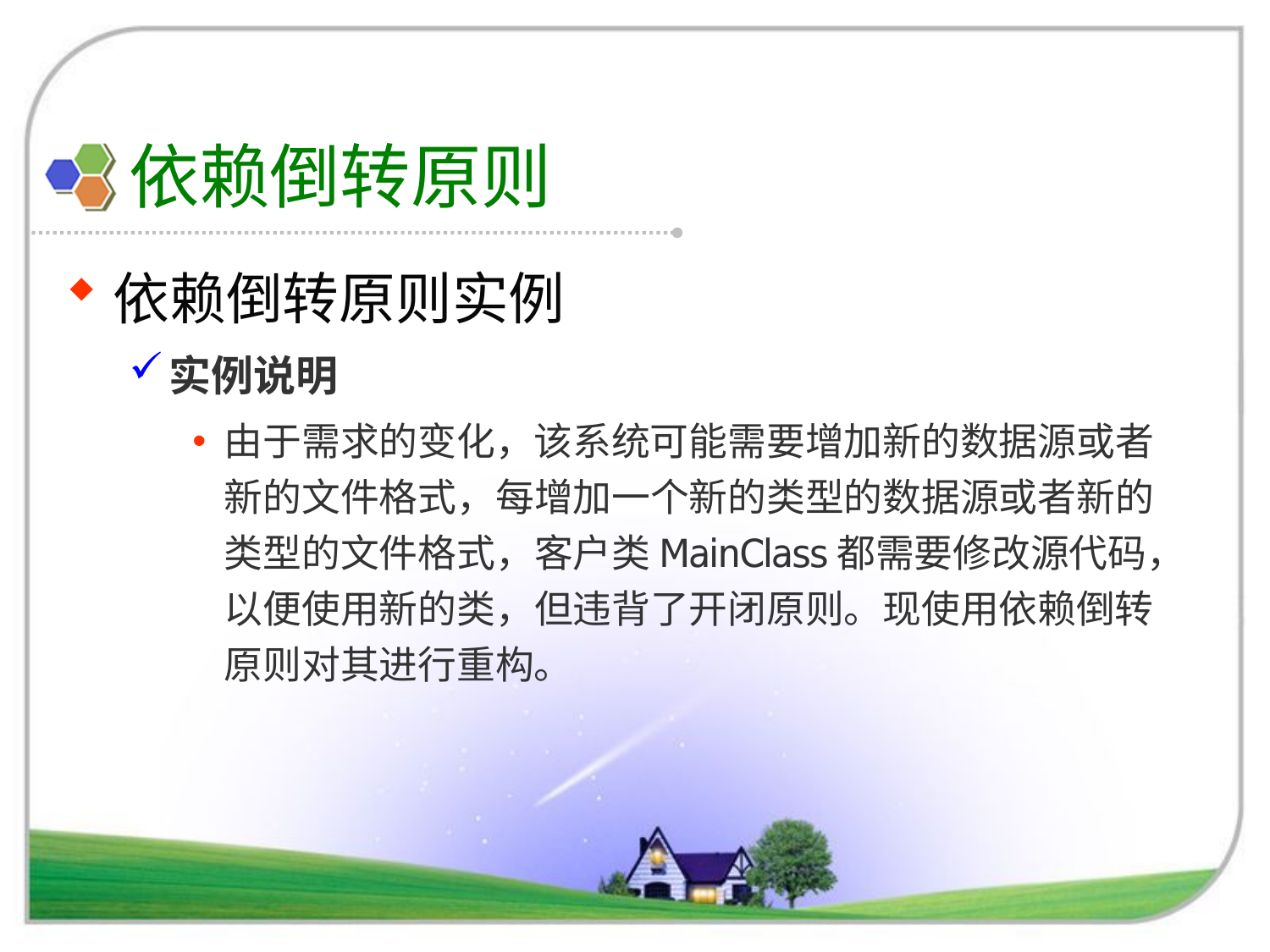

# 依赖倒转原则
依赖倒转原则实例
实例说明
由于需求的变化，该系统可能需要增加新的数据源或者新的文件格式，每增加一个新的类型的数据源或者新的类型的文件格式，客户类MainClass都需要修改源代码，以便使用新的类，但违背了开闭原则。现使用依赖倒转原则对其进行重构。